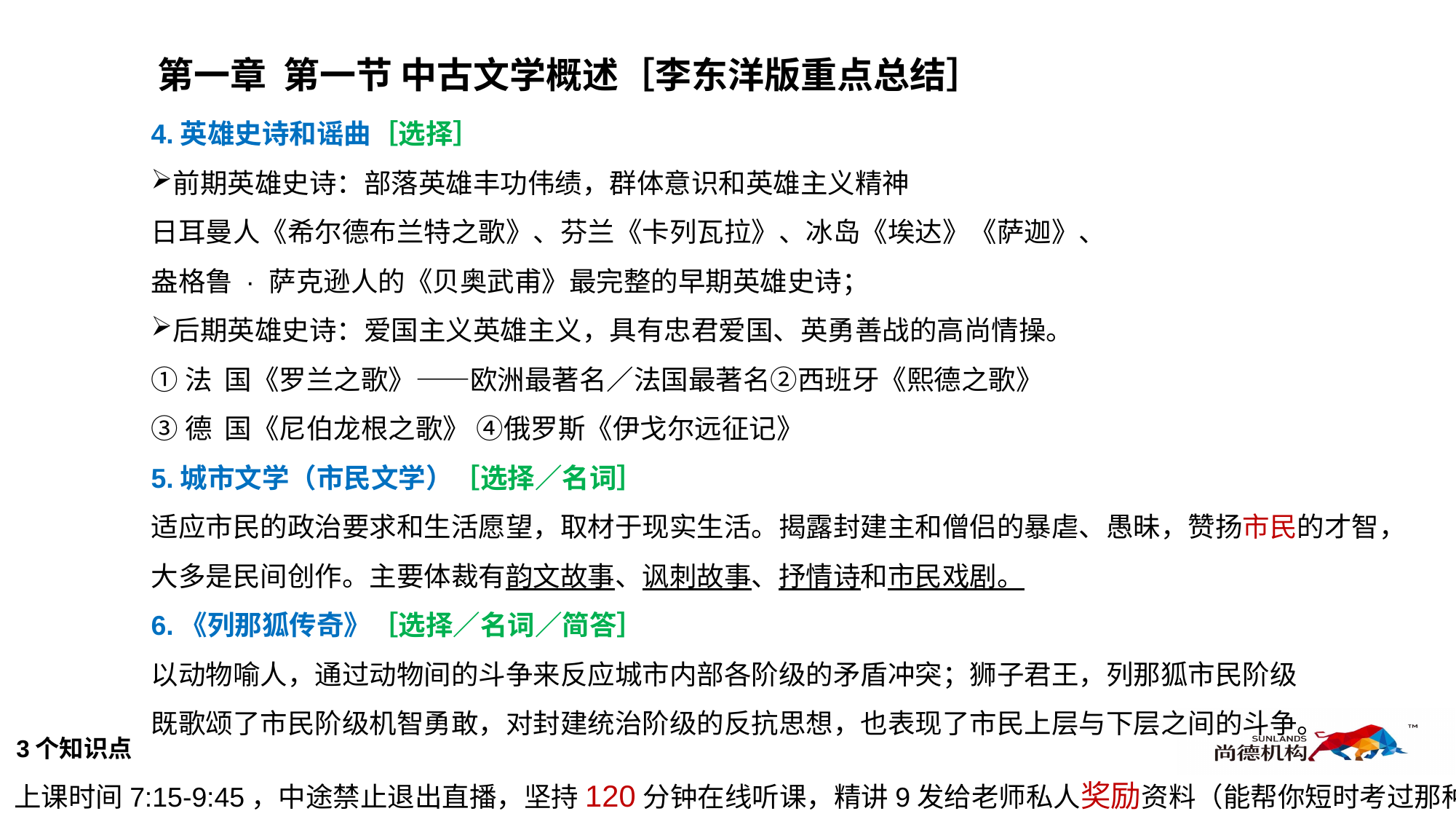

第一章  第一节 中古文学概述［李东洋版重点总结］
4.英雄史诗和谣曲［选择］
前期英雄史诗：部落英雄丰功伟绩，群体意识和英雄主义精神
日耳曼人《希尔德布兰特之歌》、芬兰《卡列瓦拉》、冰岛《埃达》《萨迦》、
盎格鲁 · 萨克逊人的《贝奥武甫》最完整的早期英雄史诗；
后期英雄史诗：爱国主义英雄主义，具有忠君爱国、英勇善战的高尚情操。
①法  国《罗兰之歌》——欧洲最著名／法国最著名②西班牙《熙德之歌》
③德  国《尼伯龙根之歌》 ④俄罗斯《伊戈尔远征记》
5.城市文学（市民文学）［选择／名词］
适应市民的政治要求和生活愿望，取材于现实生活。揭露封建主和僧侣的暴虐、愚昧，赞扬市民的才智，大多是民间创作。主要体裁有韵文故事、讽刺故事、抒情诗和市民戏剧。
6.《列那狐传奇》［选择／名词／简答］
以动物喻人，通过动物间的斗争来反应城市内部各阶级的矛盾冲突；狮子君王，列那狐市民阶级
既歌颂了市民阶级机智勇敢，对封建统治阶级的反抗思想，也表现了市民上层与下层之间的斗争。
3个知识点